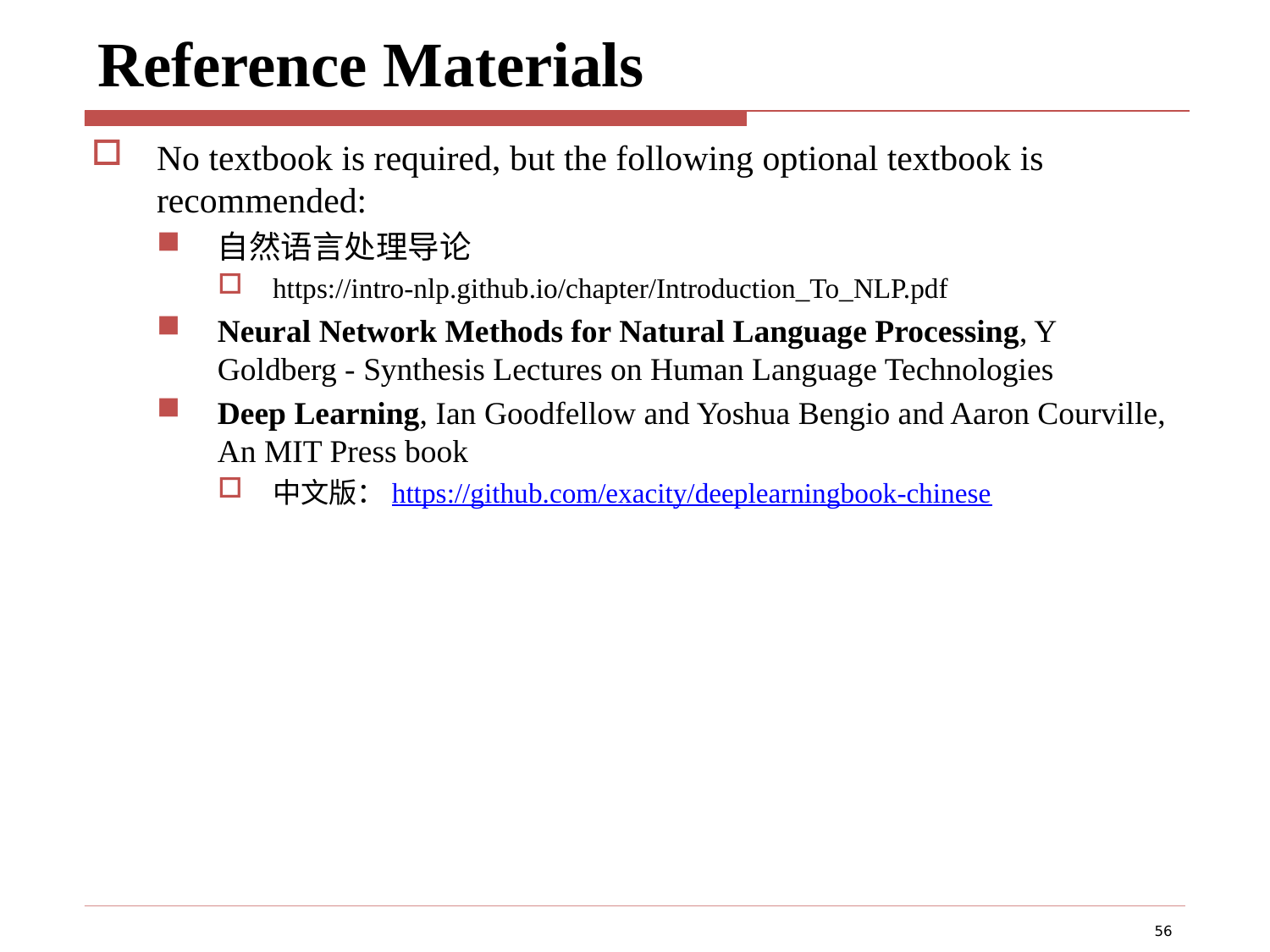

# Reference Materials
No textbook is required, but the following optional textbook is recommended:
自然语言处理导论
https://intro-nlp.github.io/chapter/Introduction_To_NLP.pdf
Neural Network Methods for Natural Language Processing, Y Goldberg - Synthesis Lectures on Human Language Technologies
Deep Learning, Ian Goodfellow and Yoshua Bengio and Aaron Courville, An MIT Press book
中文版：https://github.com/exacity/deeplearningbook-chinese

56